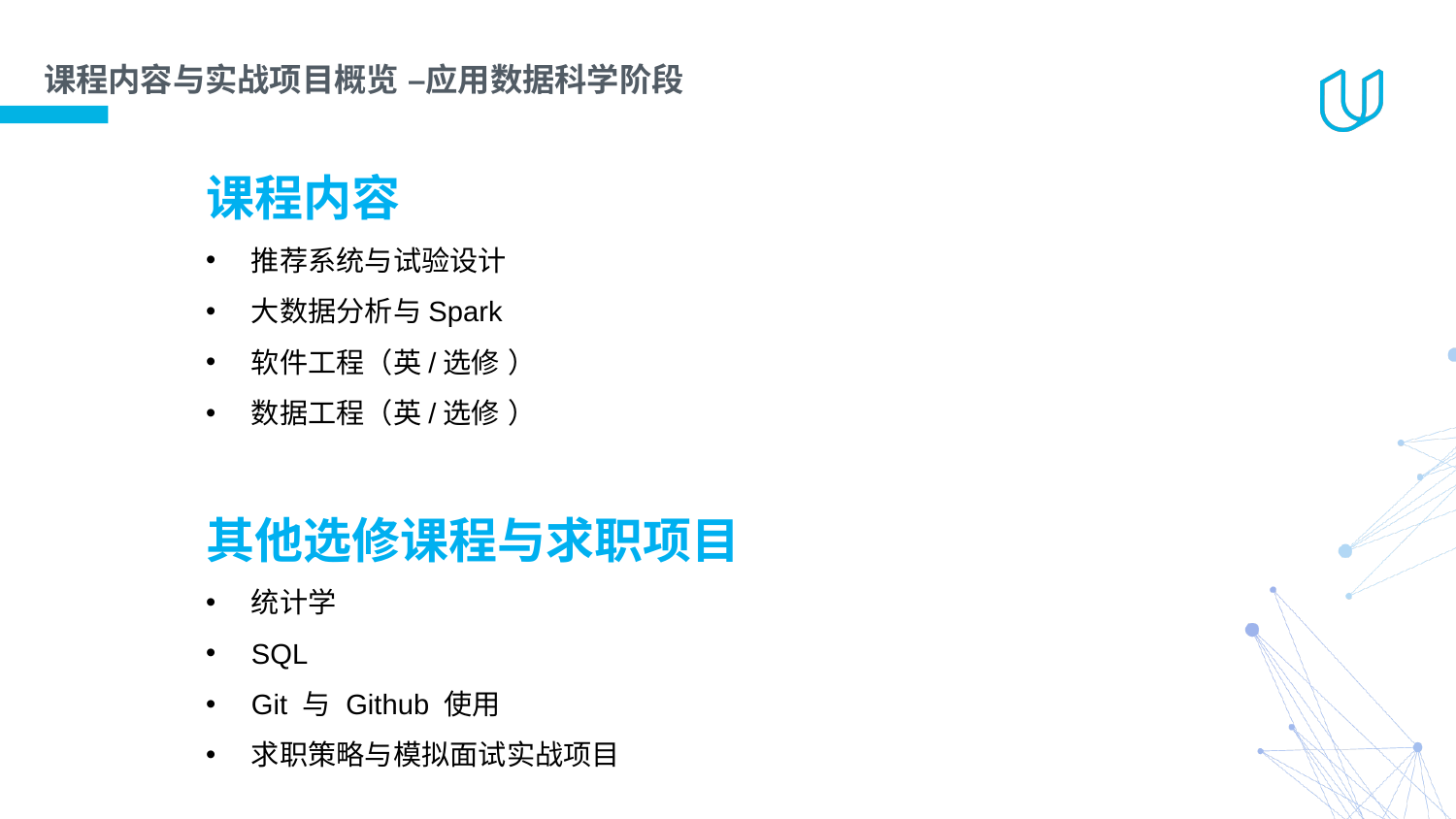

# 课程内容与实战项目概览 –应用数据科学阶段
课程内容
推荐系统与试验设计
大数据分析与Spark
软件工程（英/选修 ）
数据工程（英/选修 ）

其他选修课程与求职项目
统计学
SQL
Git 与 Github 使用
求职策略与模拟面试实战项目